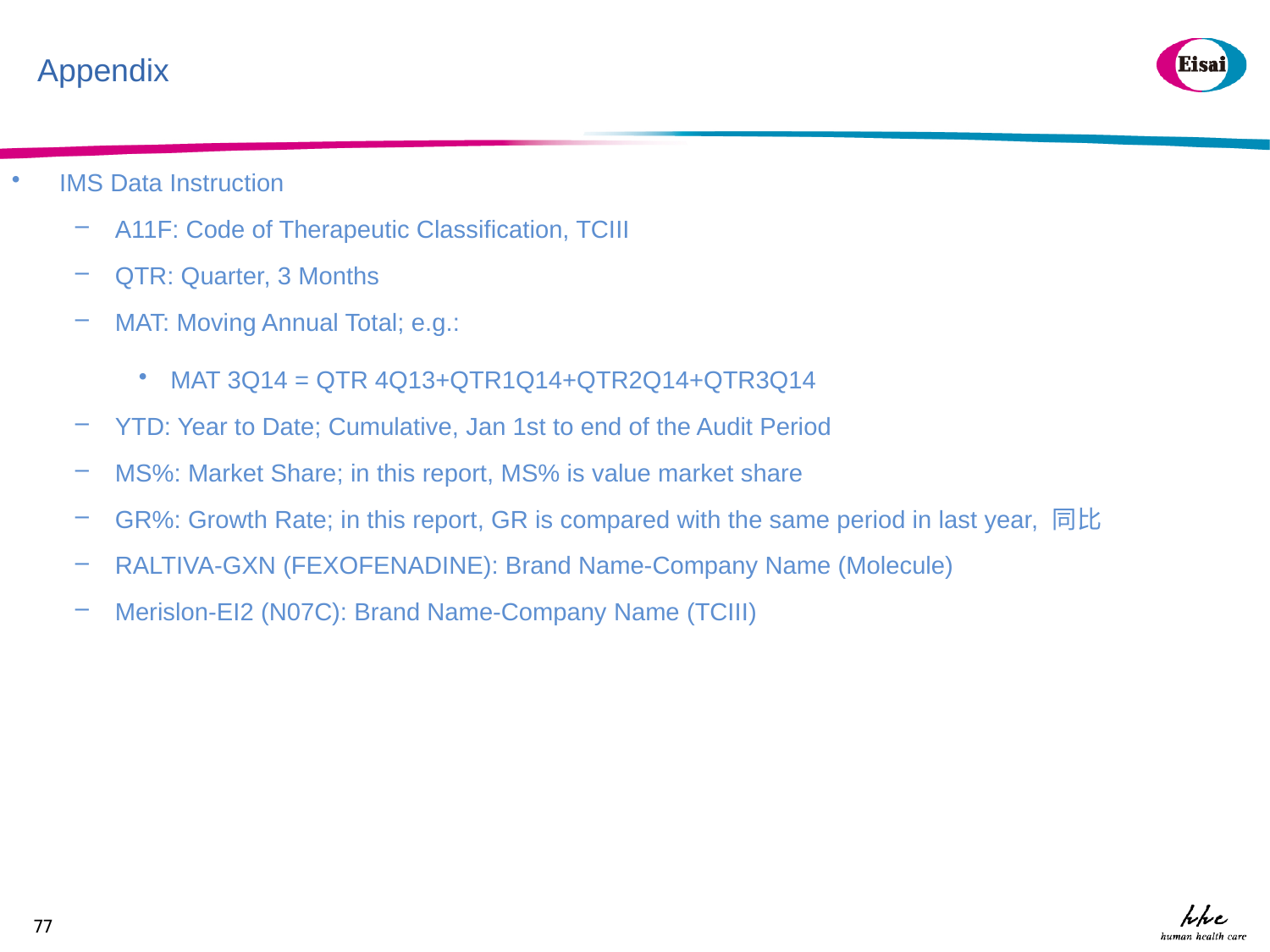

# Appendix
IMS Data Instruction
A11F: Code of Therapeutic Classification, TCIII
QTR: Quarter, 3 Months
MAT: Moving Annual Total; e.g.:
MAT 3Q14 = QTR 4Q13+QTR1Q14+QTR2Q14+QTR3Q14
YTD: Year to Date; Cumulative, Jan 1st to end of the Audit Period
MS%: Market Share; in this report, MS% is value market share
GR%: Growth Rate; in this report, GR is compared with the same period in last year, 同比
RALTIVA-GXN (FEXOFENADINE): Brand Name-Company Name (Molecule)
Merislon-EI2 (N07C): Brand Name-Company Name (TCIII)

77